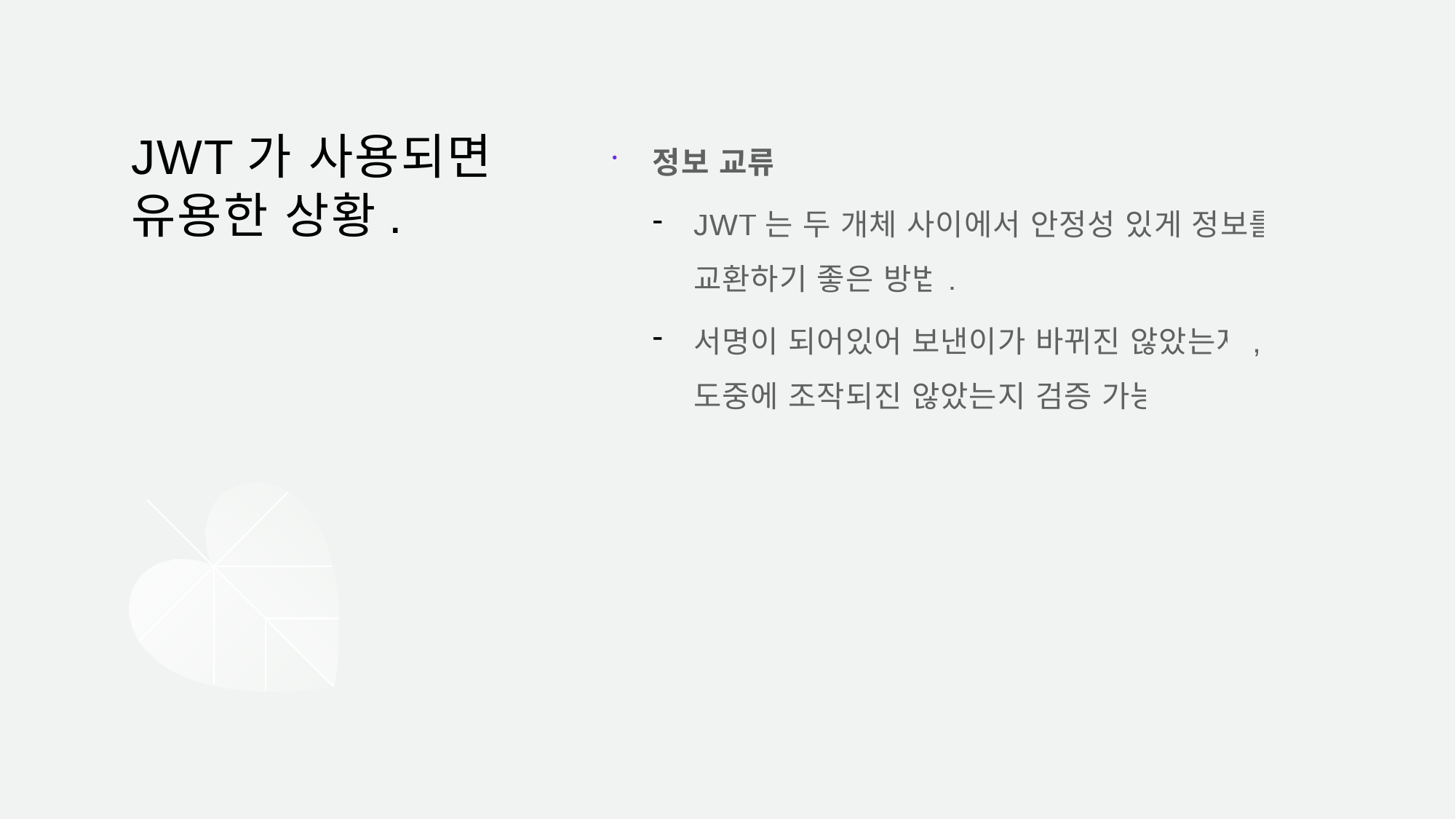

정보 교류
JWT는 두 개체 사이에서 안정성 있게 정보를 교환하기 좋은 방법.
서명이 되어있어 보낸이가 바뀌진 않았는지, 도중에 조작되진 않았는지 검증 가능
# JWT가 사용되면 유용한 상황.